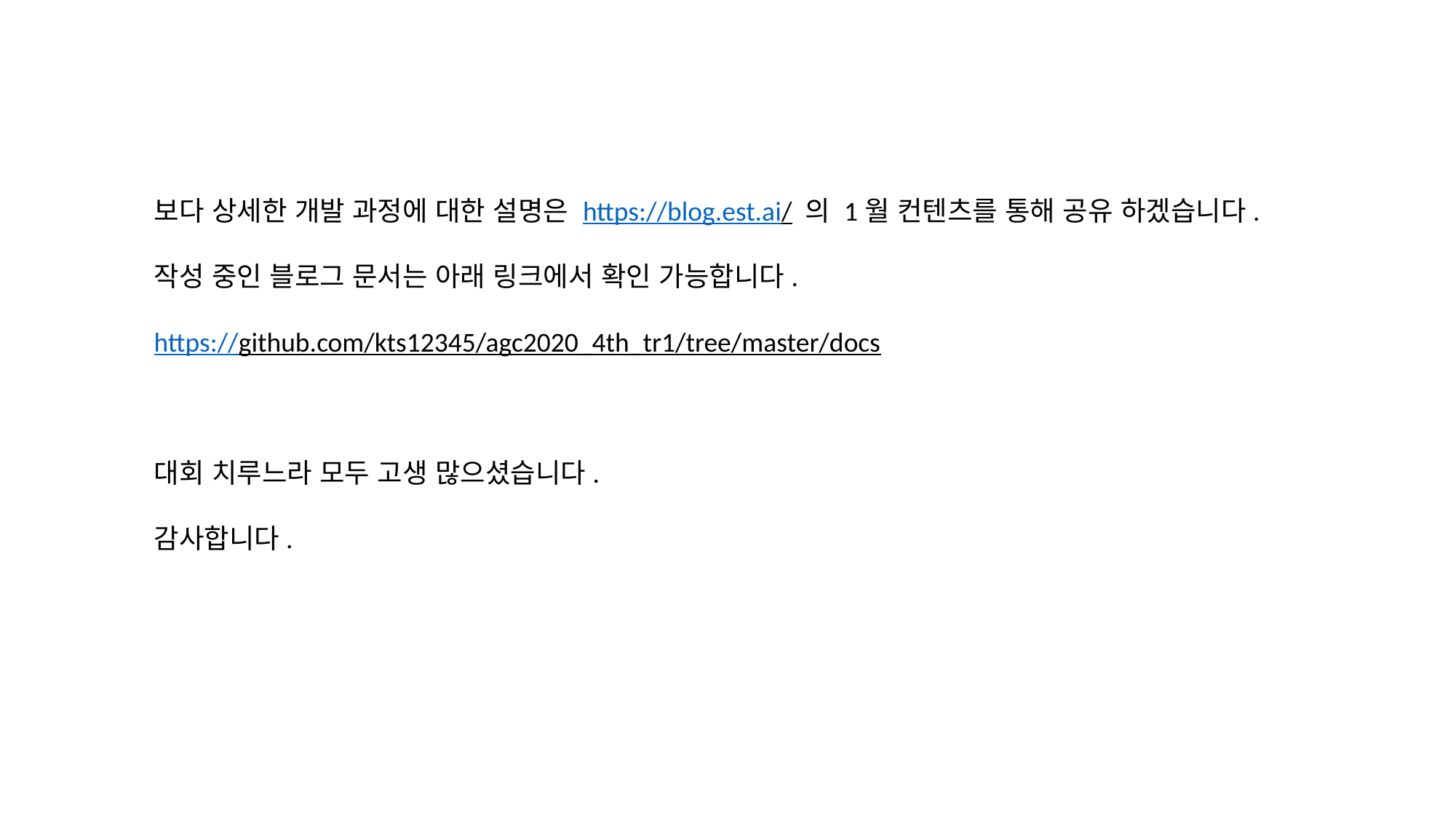

보다 상세한 개발 과정에 대한 설명은 https://blog.est.ai/ 의 1월 컨텐츠를 통해 공유 하겠습니다.
작성 중인 블로그 문서는 아래 링크에서 확인 가능합니다.
https://github.com/kts12345/agc2020_4th_tr1/tree/master/docs

대회 치루느라 모두 고생 많으셨습니다.
감사합니다.